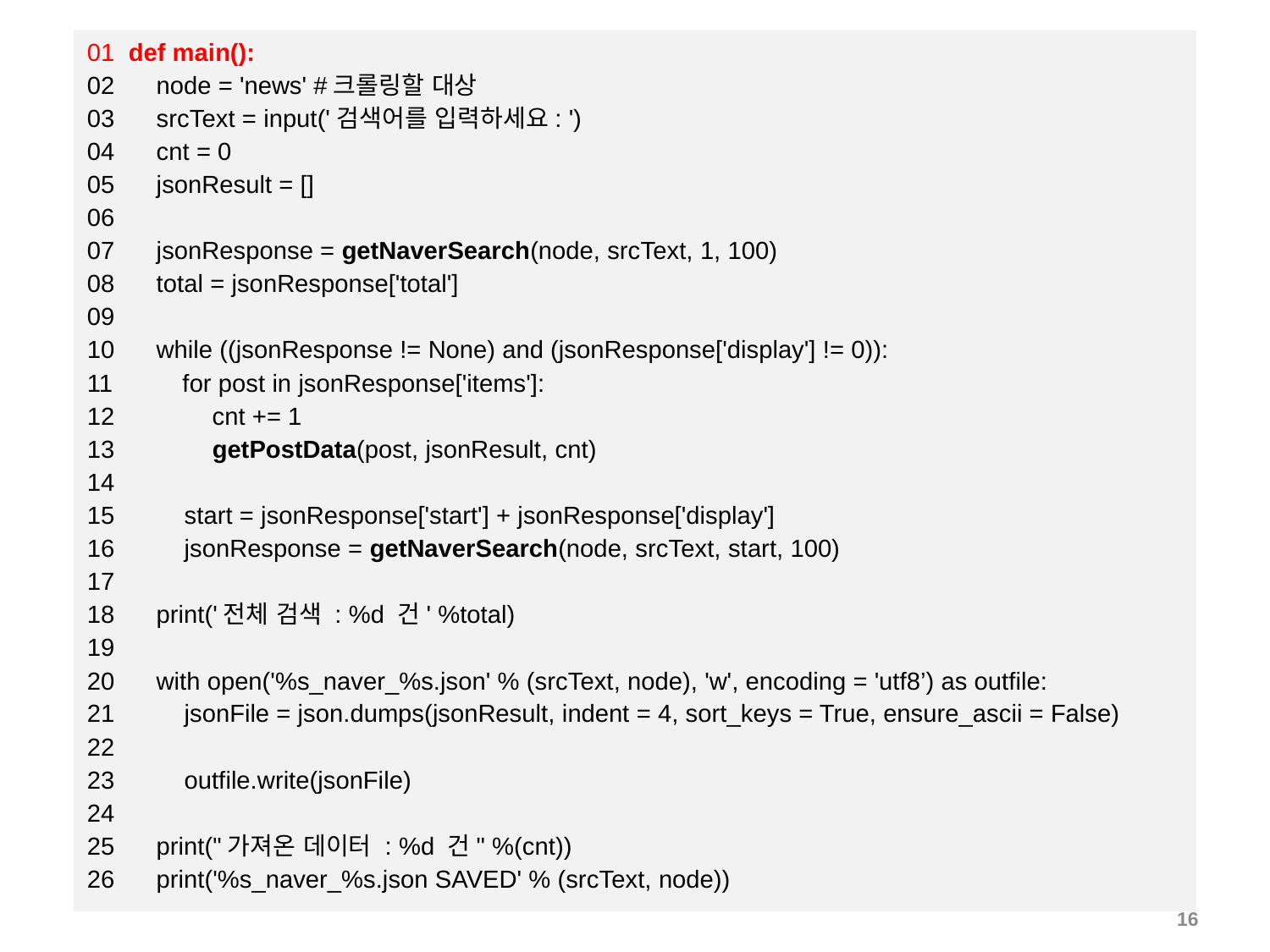

01  def main():
02      node = 'news' #크롤링할 대상
03      srcText = input('검색어를 입력하세요: ')
04      cnt = 0
05      jsonResult = []
06
07      jsonResponse = getNaverSearch(node, srcText, 1, 100)
08      total = jsonResponse['total']
09
10      while ((jsonResponse != None) and (jsonResponse['display'] != 0)):
11          for post in jsonResponse['items']:
12              cnt += 1
13              getPostData(post, jsonResult, cnt)
14
15          start = jsonResponse['start'] + jsonResponse['display']
16          jsonResponse = getNaverSearch(node, srcText, start, 100)
17
18      print('전체 검색 : %d 건' %total)
19
20      with open('%s_naver_%s.json' % (srcText, node), 'w', encoding = 'utf8’) as outfile:
21          jsonFile = json.dumps(jsonResult, indent = 4, sort_keys = True, ensure_ascii = False)
22
23          outfile.write(jsonFile)
24
25      print("가져온 데이터 : %d 건" %(cnt))
26      print('%s_naver_%s.json SAVED' % (srcText, node))
16